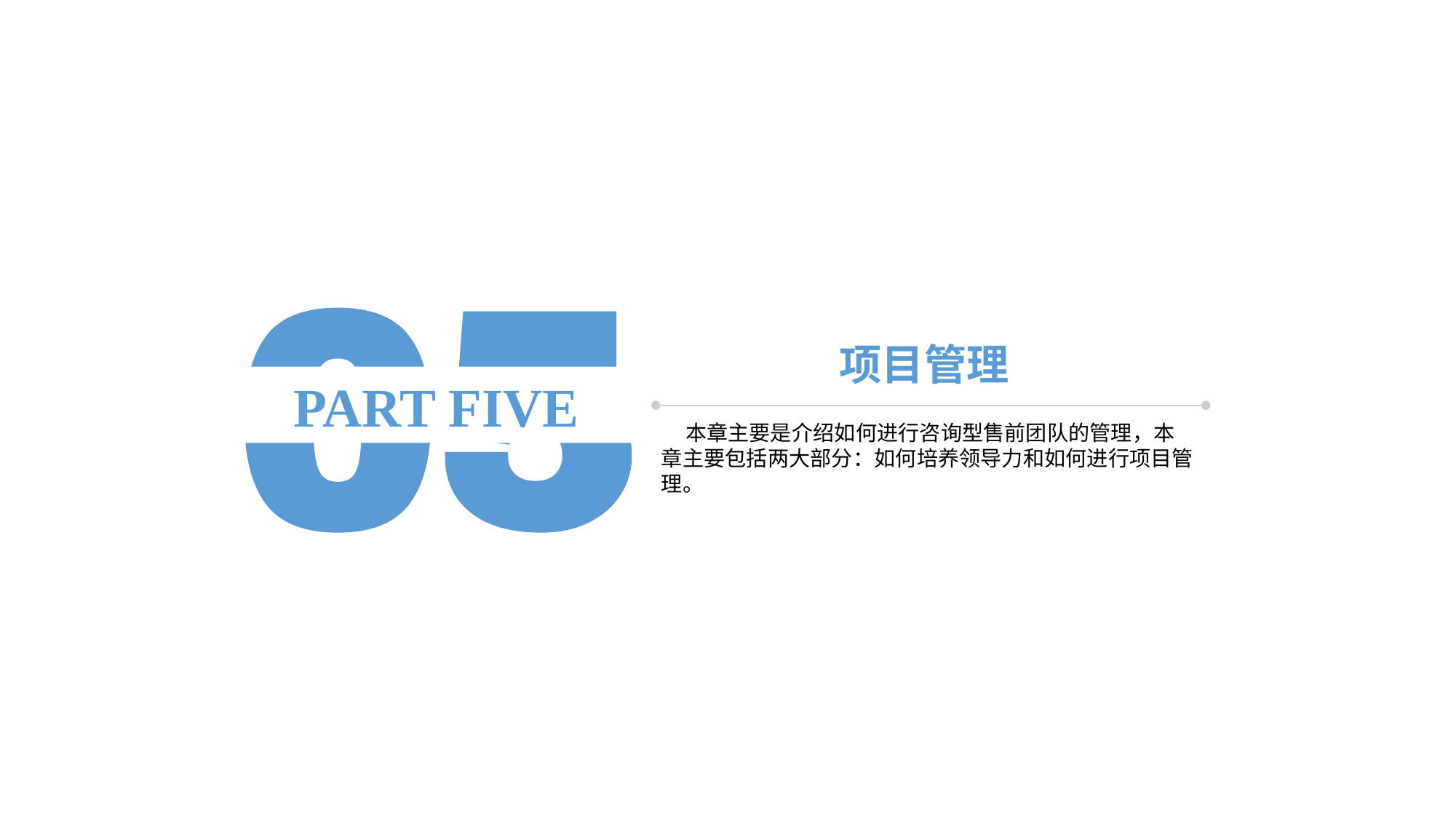

05
项目管理
       PART FIVE
    本章主要是介绍如何进行咨询型售前团队的管理，本章主要包括两大部分：如何培养领导力和如何进行项目管理。